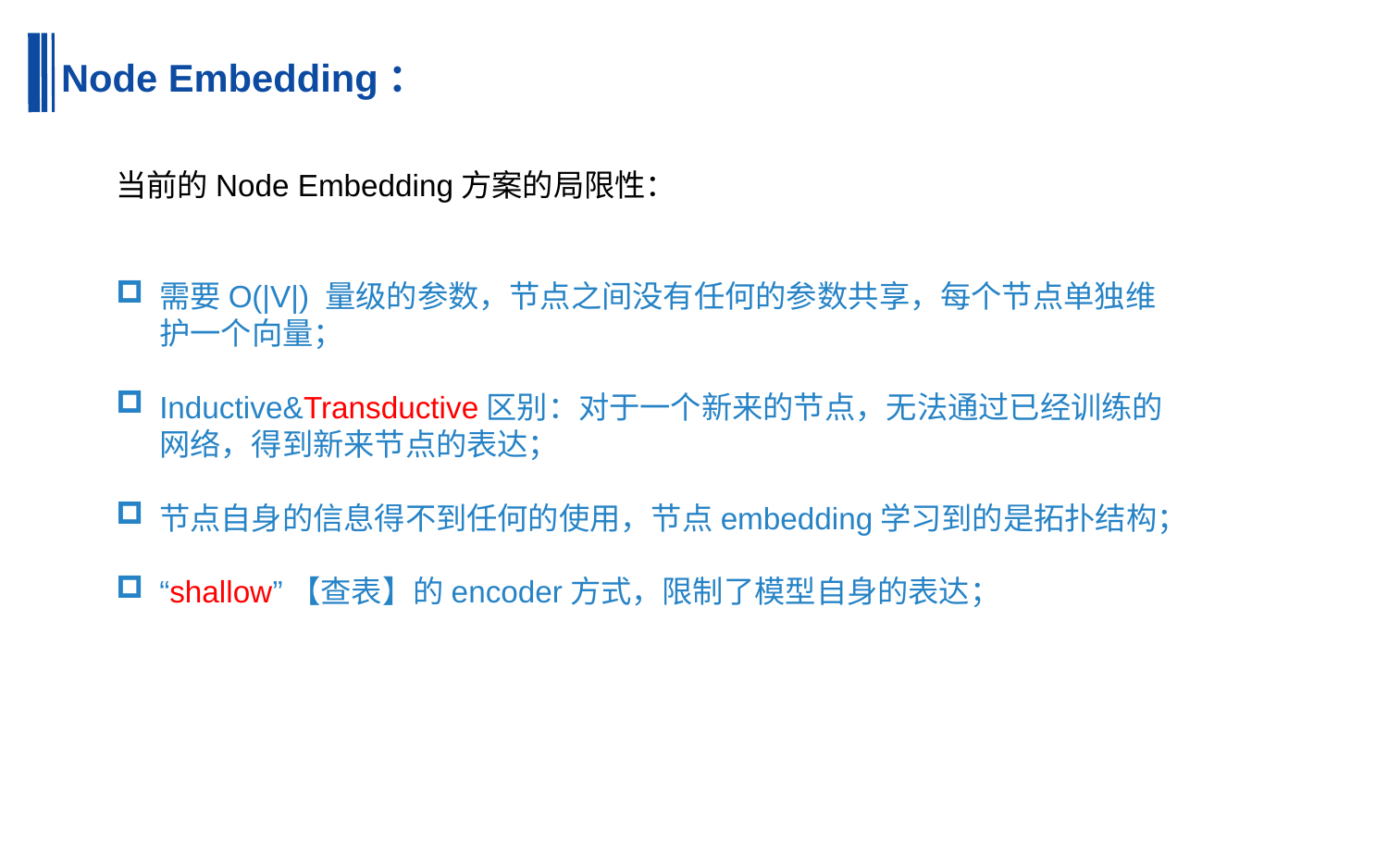

# Node Embedding：
当前的Node Embedding方案的局限性：

需要O(|V|) 量级的参数，节点之间没有任何的参数共享，每个节点单独维护一个向量；

Inductive&Transductive区别：对于一个新来的节点，无法通过已经训练的网络，得到新来节点的表达；

节点自身的信息得不到任何的使用，节点embedding学习到的是拓扑结构；

“shallow”【查表】的encoder方式，限制了模型自身的表达；